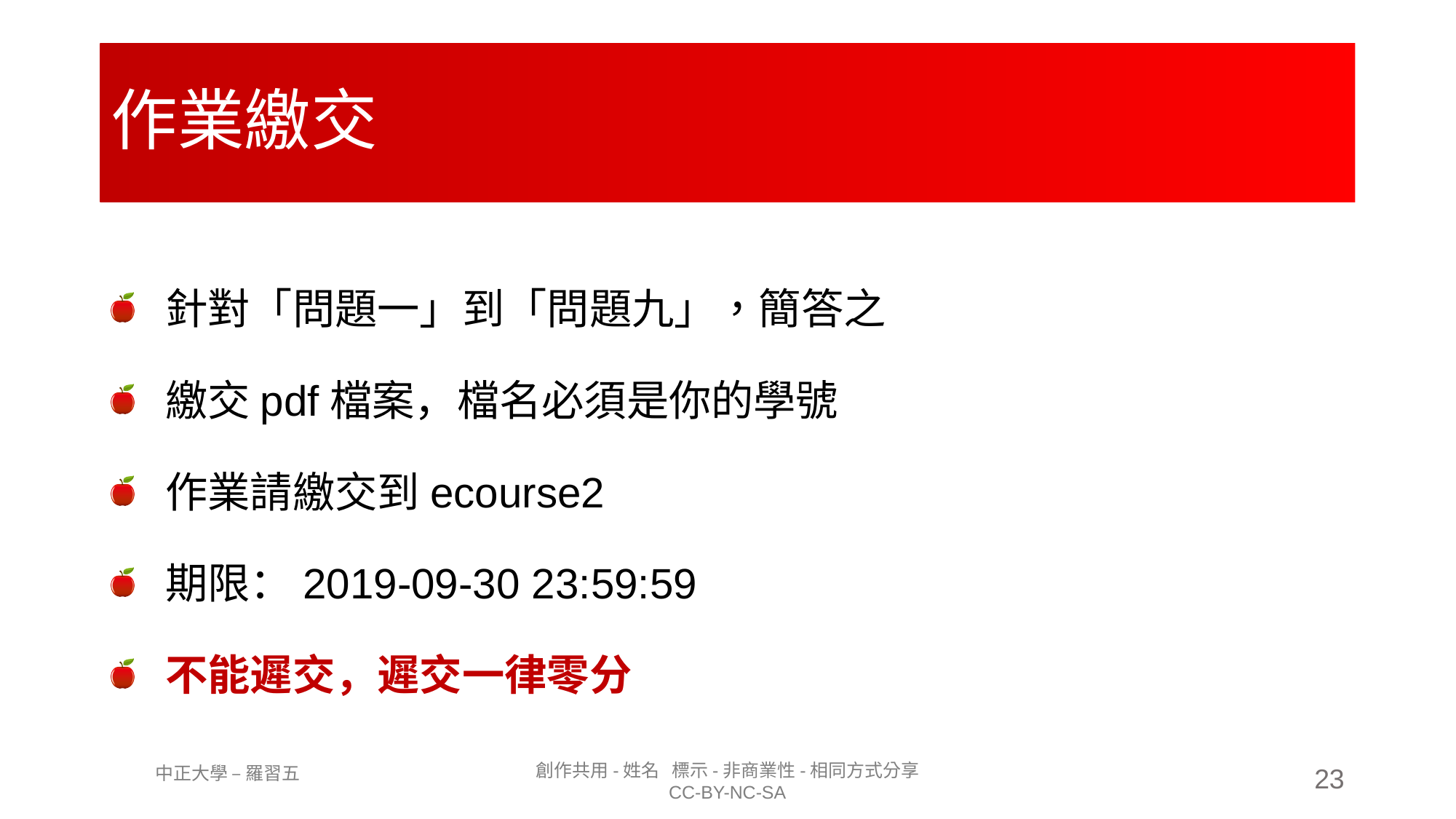

# 作業繳交
針對「問題一」到「問題九」，簡答之
繳交pdf檔案，檔名必須是你的學號
作業請繳交到ecourse2
期限：2019-09-30 23:59:59
不能遲交，遲交一律零分